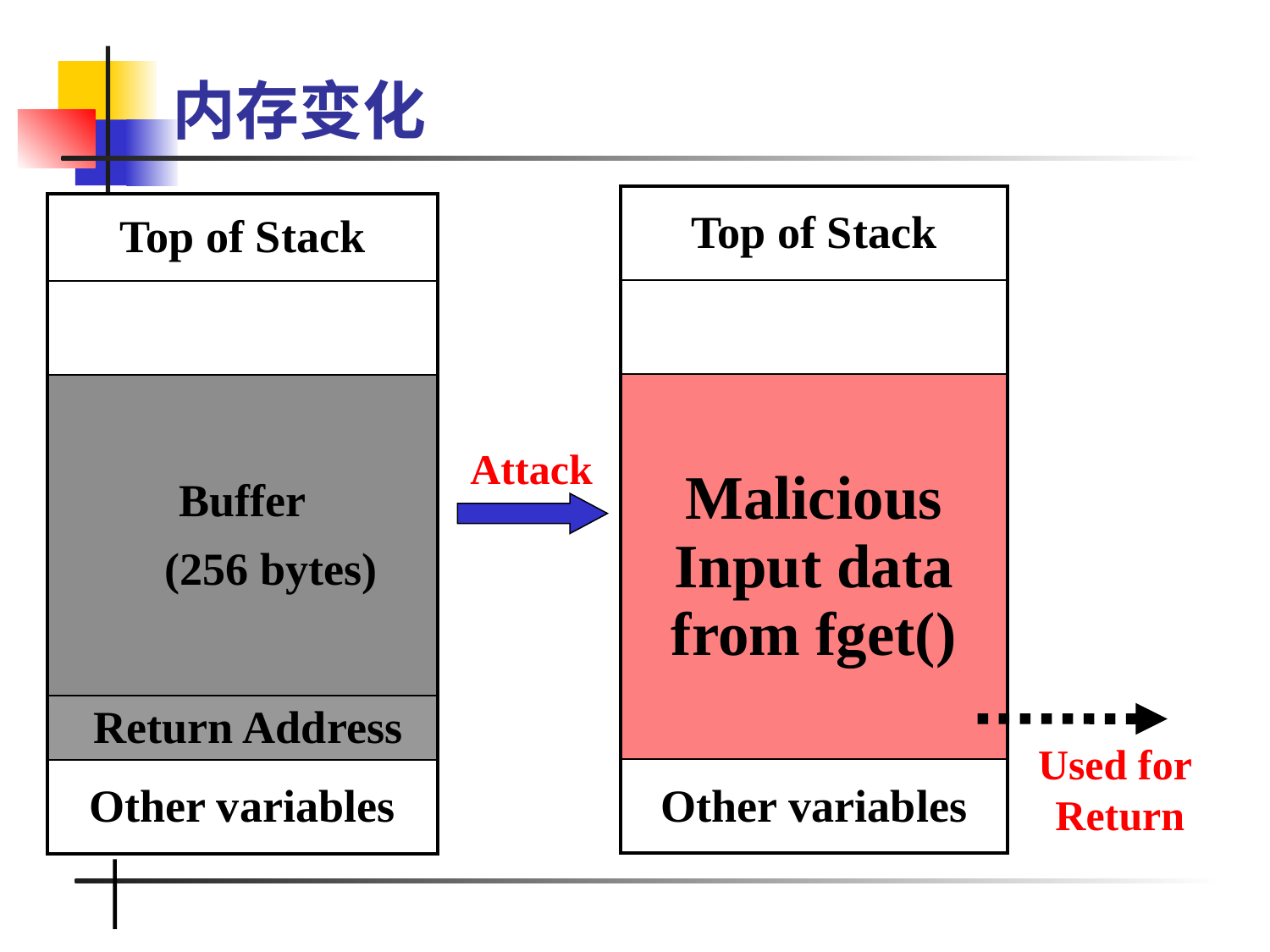

# 内存变化
| Top of Stack |
| --- |
|  |
| Malicious Input data from fget() |
| Other variables |
| Top of Stack |
| --- |
|  |
| Buffer (256 bytes) |
| Return Address |
| Other variables |
Attack

Used for
Return